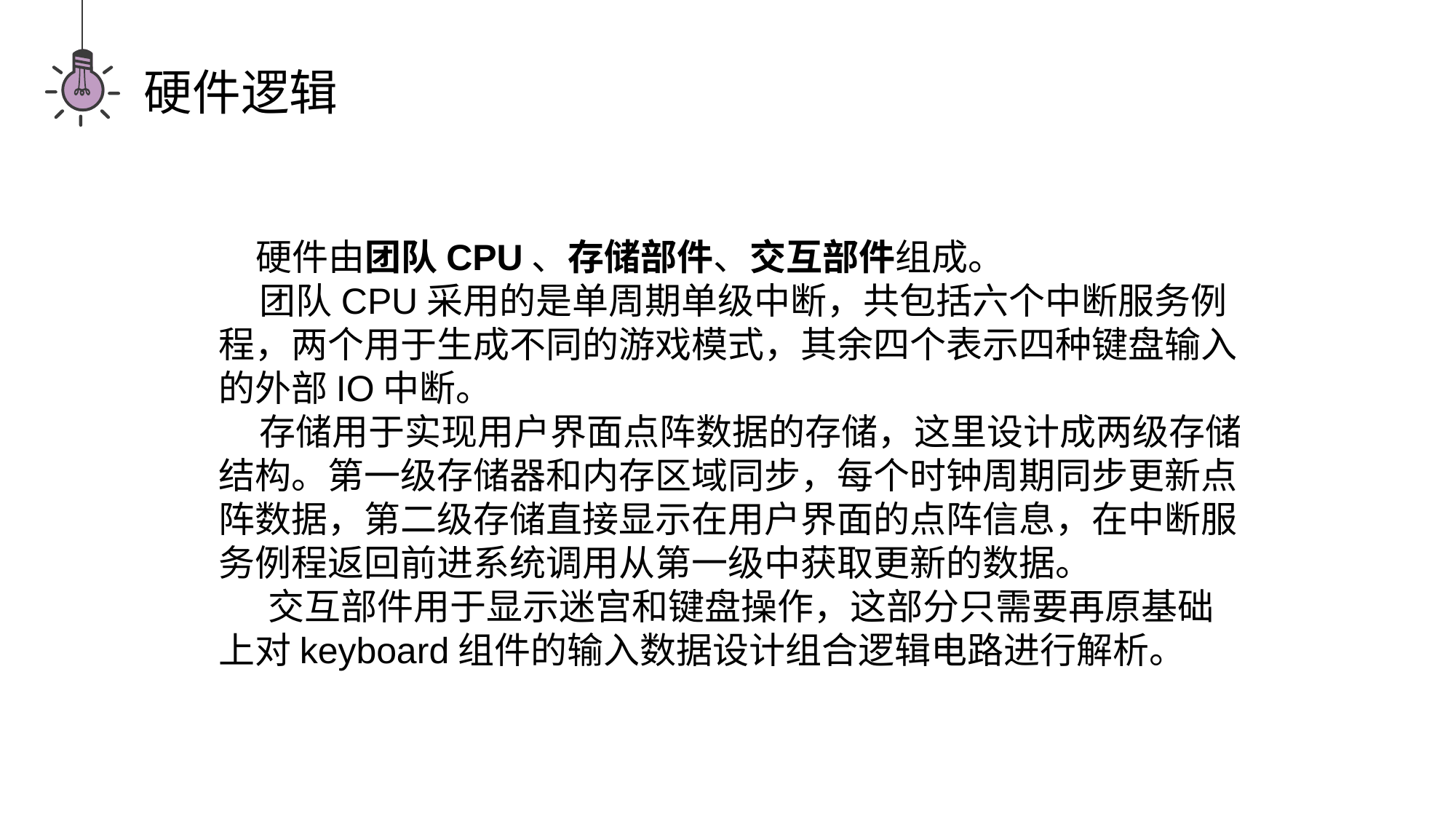

硬件逻辑
     硬件由团队CPU、存储部件、交互部件组成。
    团队CPU采用的是单周期单级中断，共包括六个中断服务例程，两个用于生成不同的游戏模式，其余四个表示四种键盘输入的外部IO中断。
    存储用于实现用户界面点阵数据的存储，这里设计成两级存储结构。第一级存储器和内存区域同步，每个时钟周期同步更新点阵数据，第二级存储直接显示在用户界面的点阵信息，在中断服务例程返回前进系统调用从第一级中获取更新的数据。
     交互部件用于显示迷宫和键盘操作，这部分只需要再原基础上对keyboard组件的输入数据设计组合逻辑电路进行解析。
PPT模板 http://www.1ppt.com/moban/